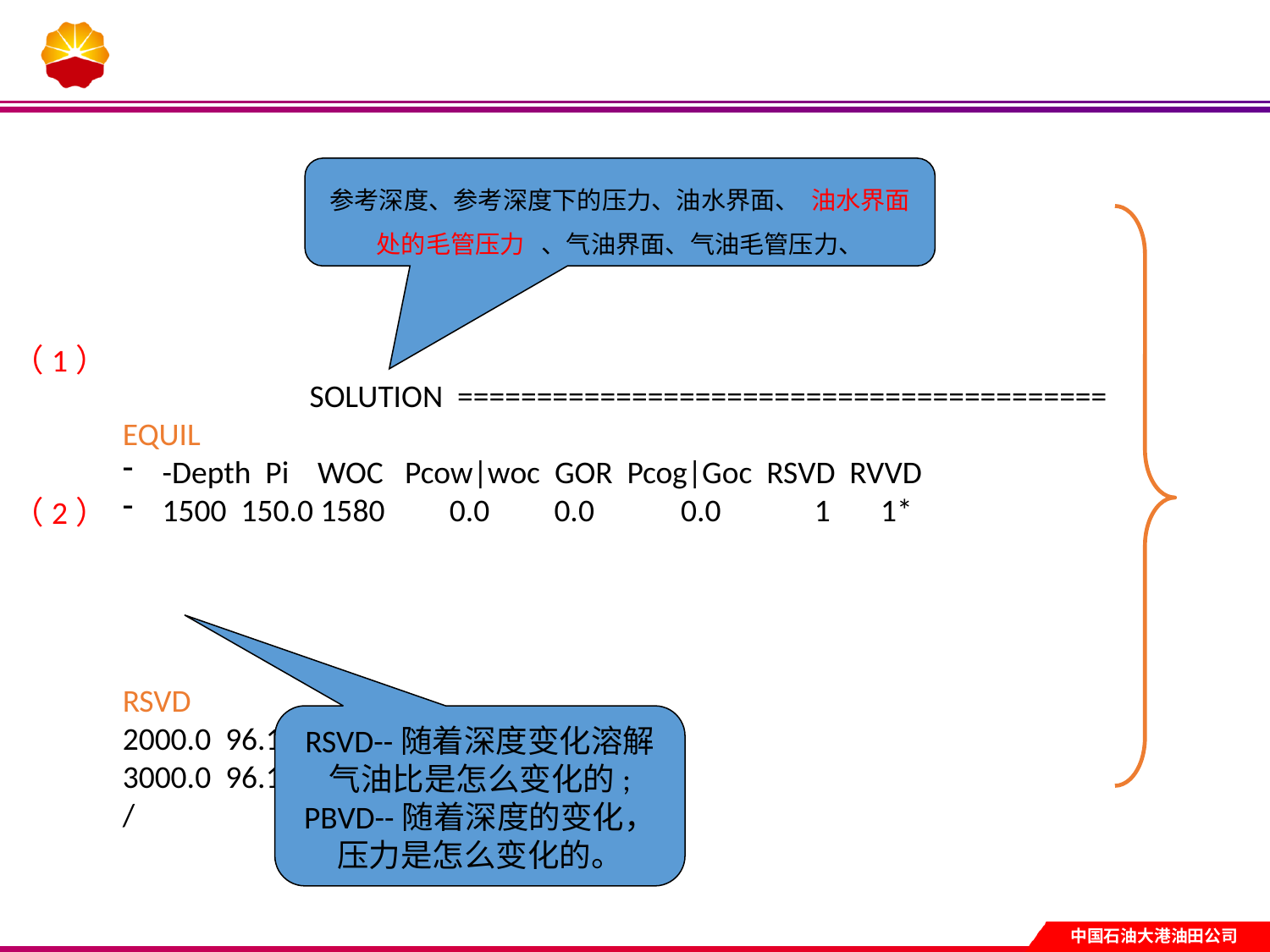

参考深度、参考深度下的压力、油水界面、  油水界面处的毛管压力   、气油界面、气油毛管压力、

                                                                                                                                                                                                                                                                                                                                                                                                                                                                       SOLUTION  =========================================
EQUIL
-Depth  Pi    WOC   Pcow|woc  GOR  Pcog|Goc  RSVD  RVVD
1500  150.0 1580         0.0         0.0 　　0.0             1       1*

RSVD
2000.0  96.11
3000.0  96.11
/

（1）
（2）
RSVD--随着深度变化溶解气油比是怎么变化的;
PBVD--随着深度的变化，压力是怎么变化的。